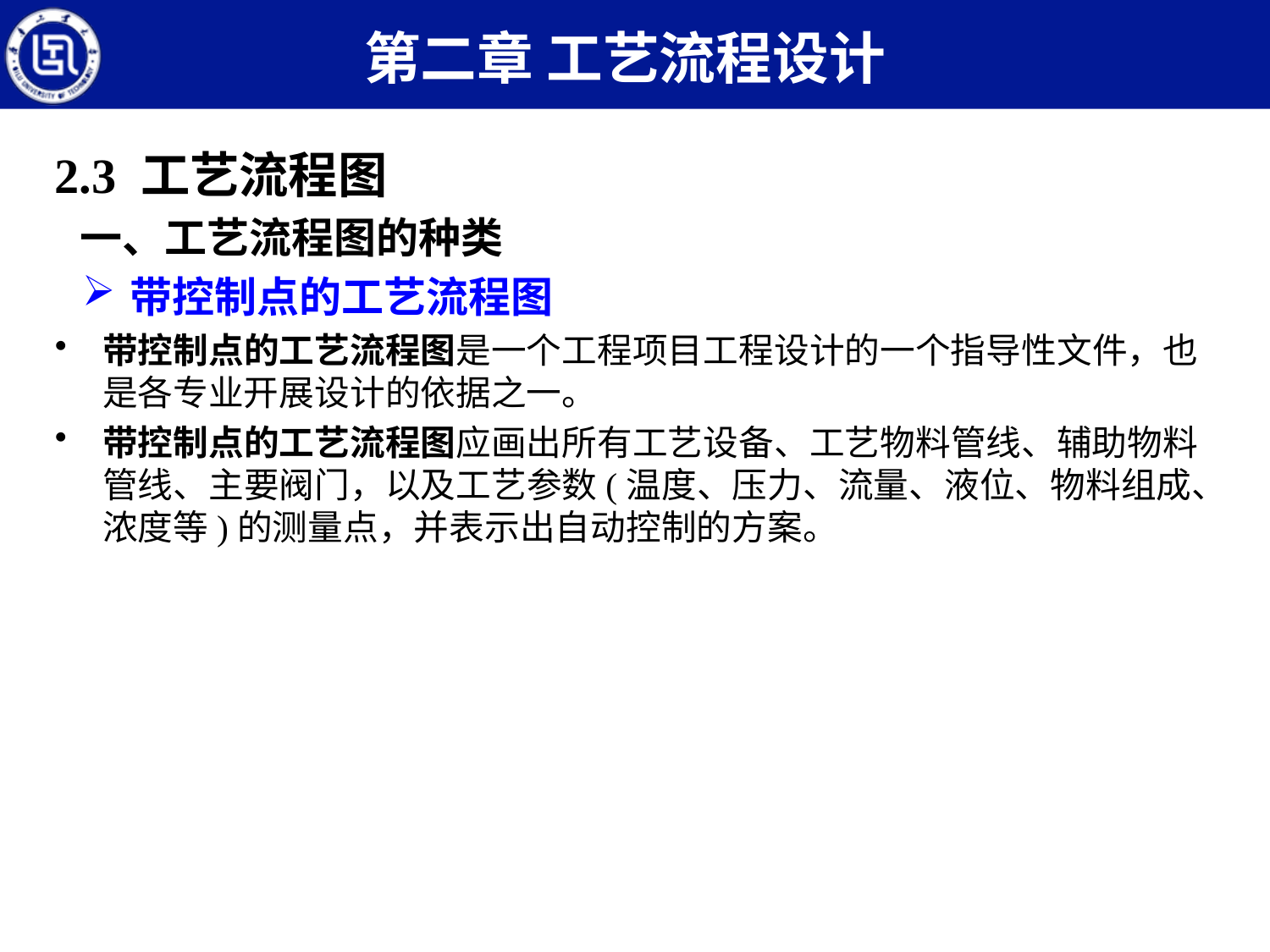

第二章 工艺流程设计
2.3 工艺流程图
一、工艺流程图的种类
带控制点的工艺流程图
带控制点的工艺流程图是一个工程项目工程设计的一个指导性文件，也是各专业开展设计的依据之一。
带控制点的工艺流程图应画出所有工艺设备、工艺物料管线、辅助物料管线、主要阀门，以及工艺参数(温度、压力、流量、液位、物料组成、浓度等)的测量点，并表示出自动控制的方案。